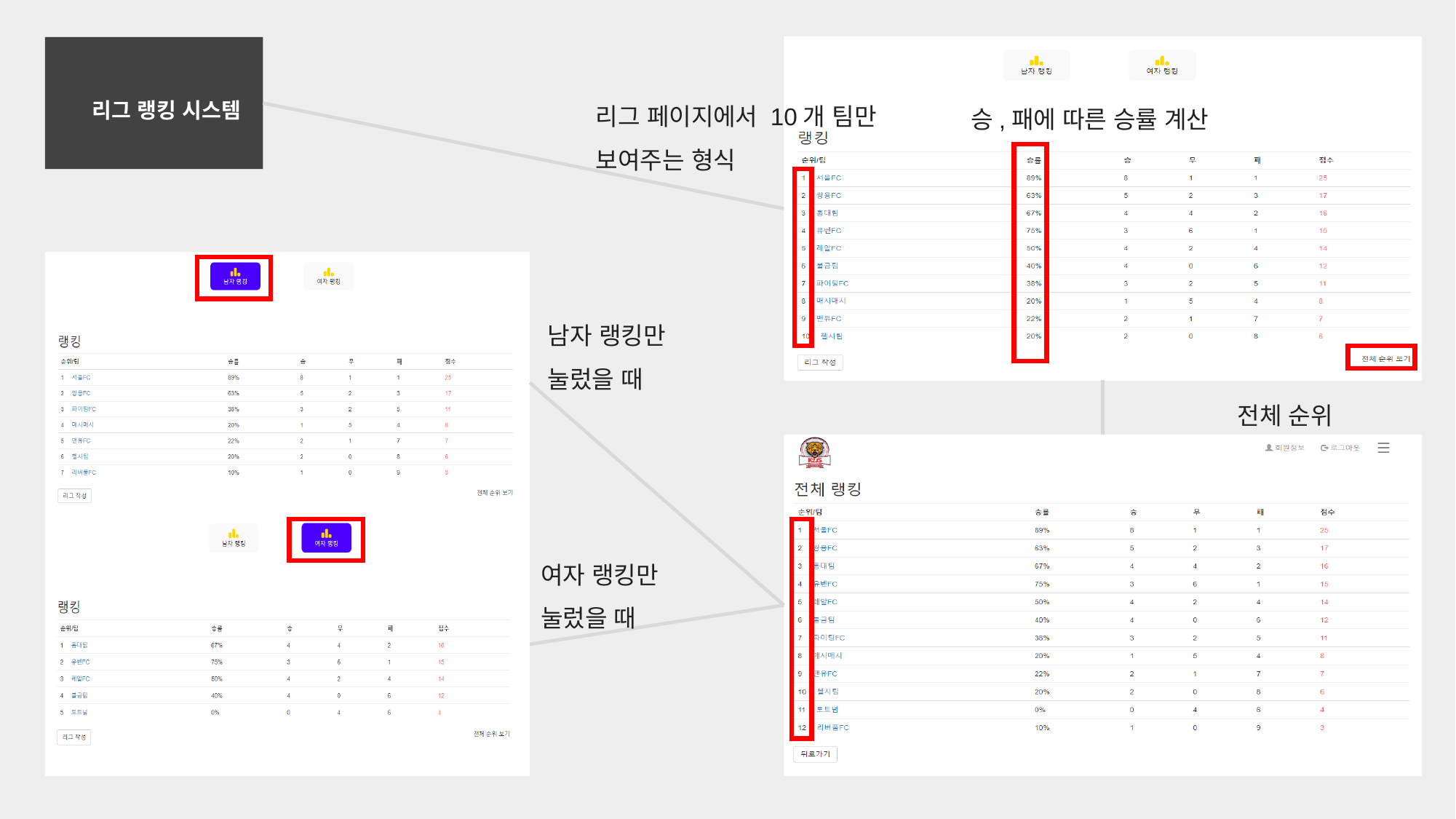

리그 랭킹 시스템
리그 페이지에서 10개 팀만 보여주는 형식
승,패에 따른 승률 계산

남자 랭킹만
눌렀을 때

전체 순위

여자 랭킹만
눌렀을 때